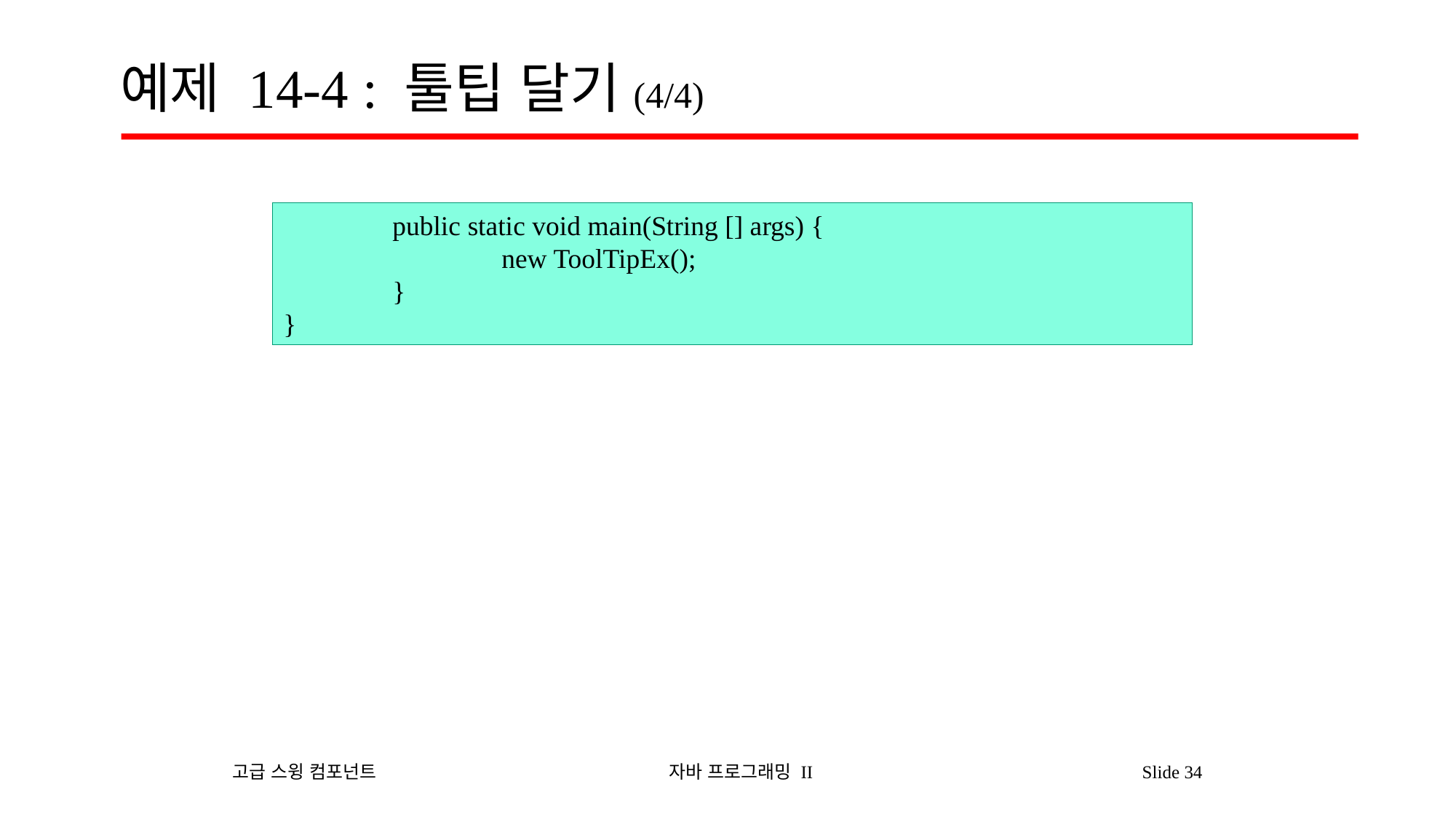

# 예제 14-4 : 툴팁 달기(4/4)
	public static void main(String [] args) {
		new ToolTipEx();
	}
}